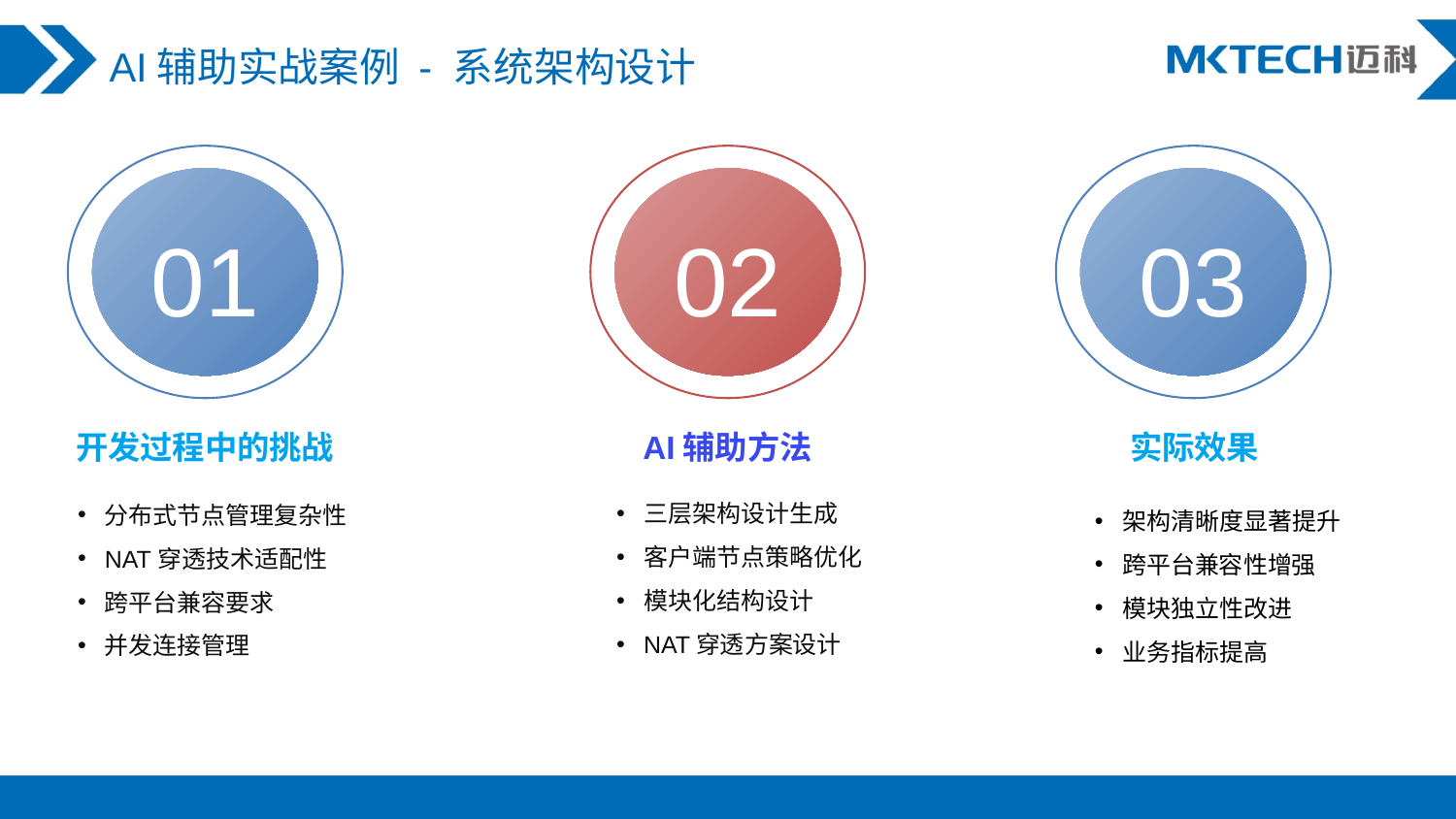

AI辅助实战案例 - 系统架构设计

01
02
03
实际效果
开发过程中的挑战
AI辅助方法
三层架构设计生成
客户端节点策略优化
模块化结构设计
NAT穿透方案设计
分布式节点管理复杂性
NAT穿透技术适配性
跨平台兼容要求
并发连接管理
架构清晰度显著提升
跨平台兼容性增强
模块独立性改进
业务指标提高